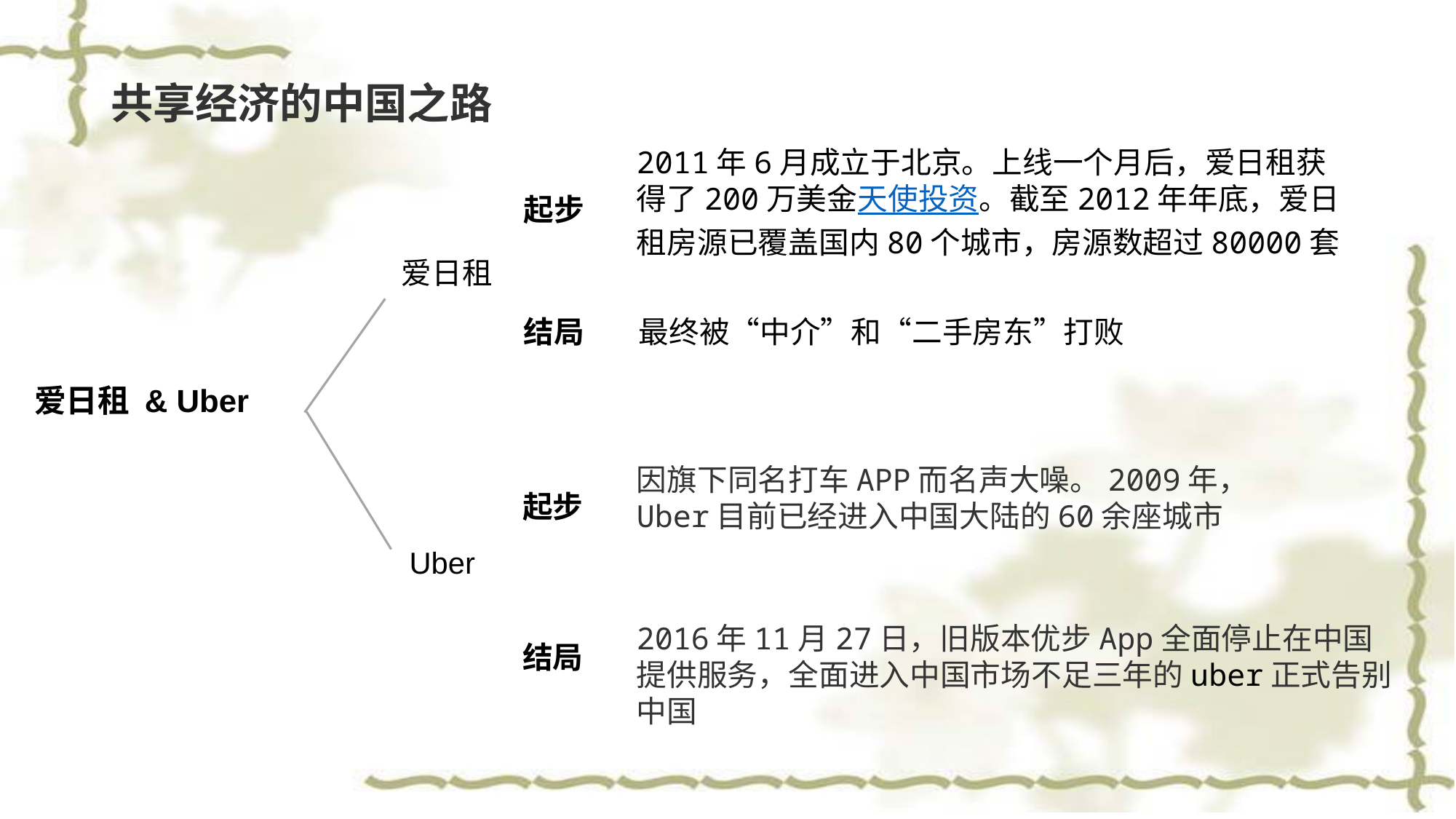

#
　共享经济的中国之路
2011年6月成立于北京。上线一个月后，爱日租获得了200万美金天使投资。截至2012年年底，爱日租房源已覆盖国内80个城市，房源数超过80000套
起步

爱日租
结局
最终被“中介”和“二手房东”打败
爱日租 & Uber
因旗下同名打车APP而名声大噪。2009年，
Uber目前已经进入中国大陆的60余座城市
起步
 Uber
2016年11月27日，旧版本优步App全面停止在中国提供服务，全面进入中国市场不足三年的uber正式告别中国
结局